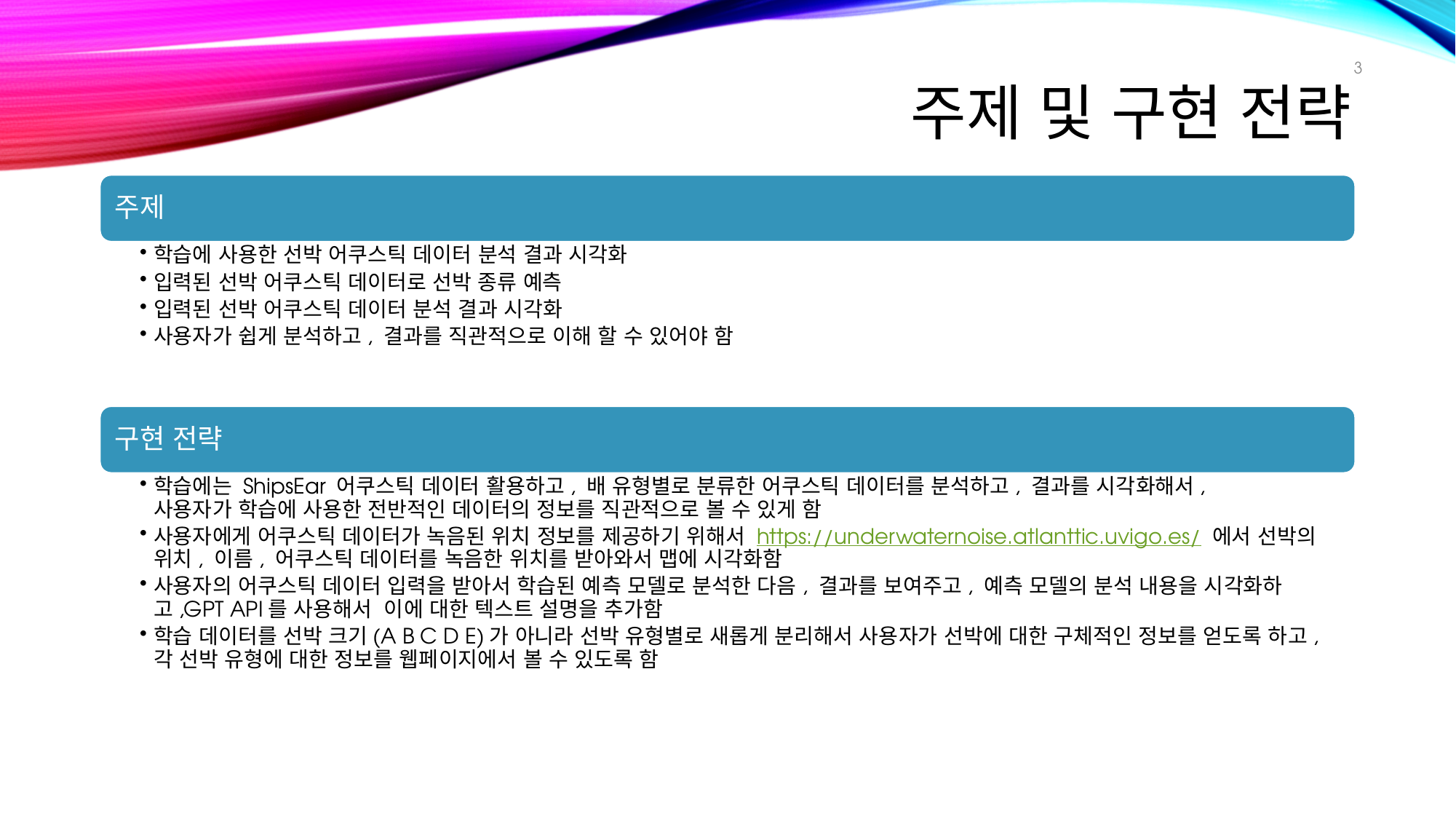

# 주제 및 구현 전략
3
주제
학습에 사용한 선박 어쿠스틱 데이터 분석 결과 시각화
입력된 선박 어쿠스틱 데이터로 선박 종류 예측
입력된 선박 어쿠스틱 데이터 분석 결과 시각화
사용자가 쉽게 분석하고, 결과를 직관적으로 이해 할 수 있어야 함
구현 전략
학습에는 ShipsEar 어쿠스틱 데이터 활용하고, 배 유형별로 분류한 어쿠스틱 데이터를 분석하고, 결과를 시각화해서,              사용자가 학습에 사용한 전반적인 데이터의 정보를 직관적으로 볼 수 있게 함
사용자에게 어쿠스틱 데이터가 녹음된 위치 정보를 제공하기 위해서 https://underwaternoise.atlanttic.uvigo.es/ 에서 선박의 위치, 이름, 어쿠스틱 데이터를 녹음한 위치를 받아와서 맵에 시각화함
사용자의 어쿠스틱 데이터 입력을 받아서 학습된 예측 모델로 분석한 다음, 결과를 보여주고, 예측 모델의 분석 내용을 시각화하고,GPT API를 사용해서  이에 대한 텍스트 설명을 추가함
학습 데이터를 선박 크기(A B C D E)가 아니라 선박 유형별로 새롭게 분리해서 사용자가 선박에 대한 구체적인 정보를 얻도록 하고, 각 선박 유형에 대한 정보를 웹페이지에서 볼 수 있도록 함